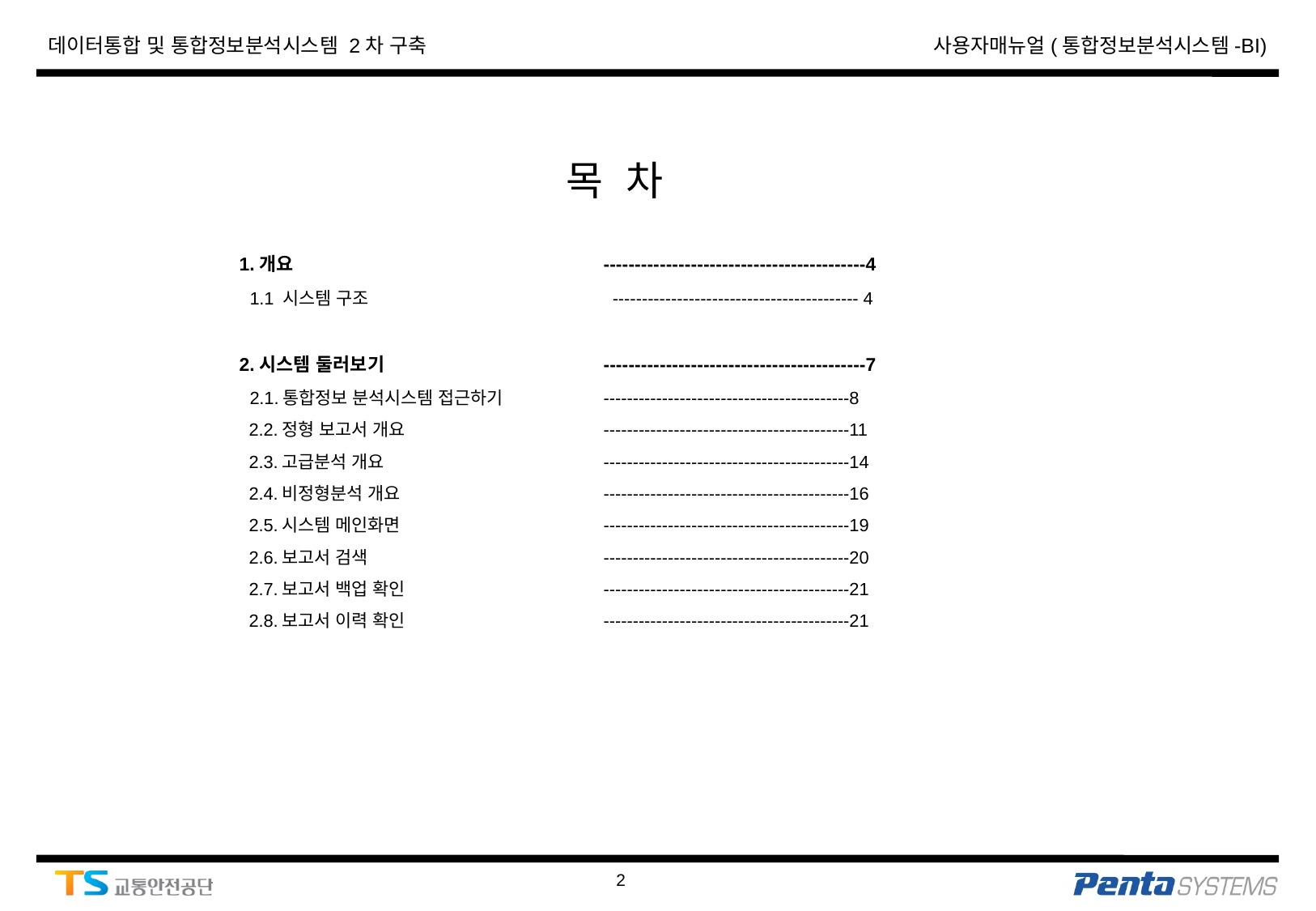

목  차
1.개요			------------------------------------------4
  1.1 시스템 구조	 	 ------------------------------------------ 4

2.시스템 둘러보기		------------------------------------------7
  2.1.통합정보 분석시스템 접근하기	------------------------------------------8
  2.2.정형 보고서 개요		------------------------------------------11
  2.3.고급분석 개요		------------------------------------------14
  2.4.비정형분석 개요		------------------------------------------16
  2.5.시스템 메인화면		------------------------------------------19
  2.6.보고서 검색		------------------------------------------20
  2.7.보고서 백업 확인		------------------------------------------21
  2.8.보고서 이력 확인		------------------------------------------21